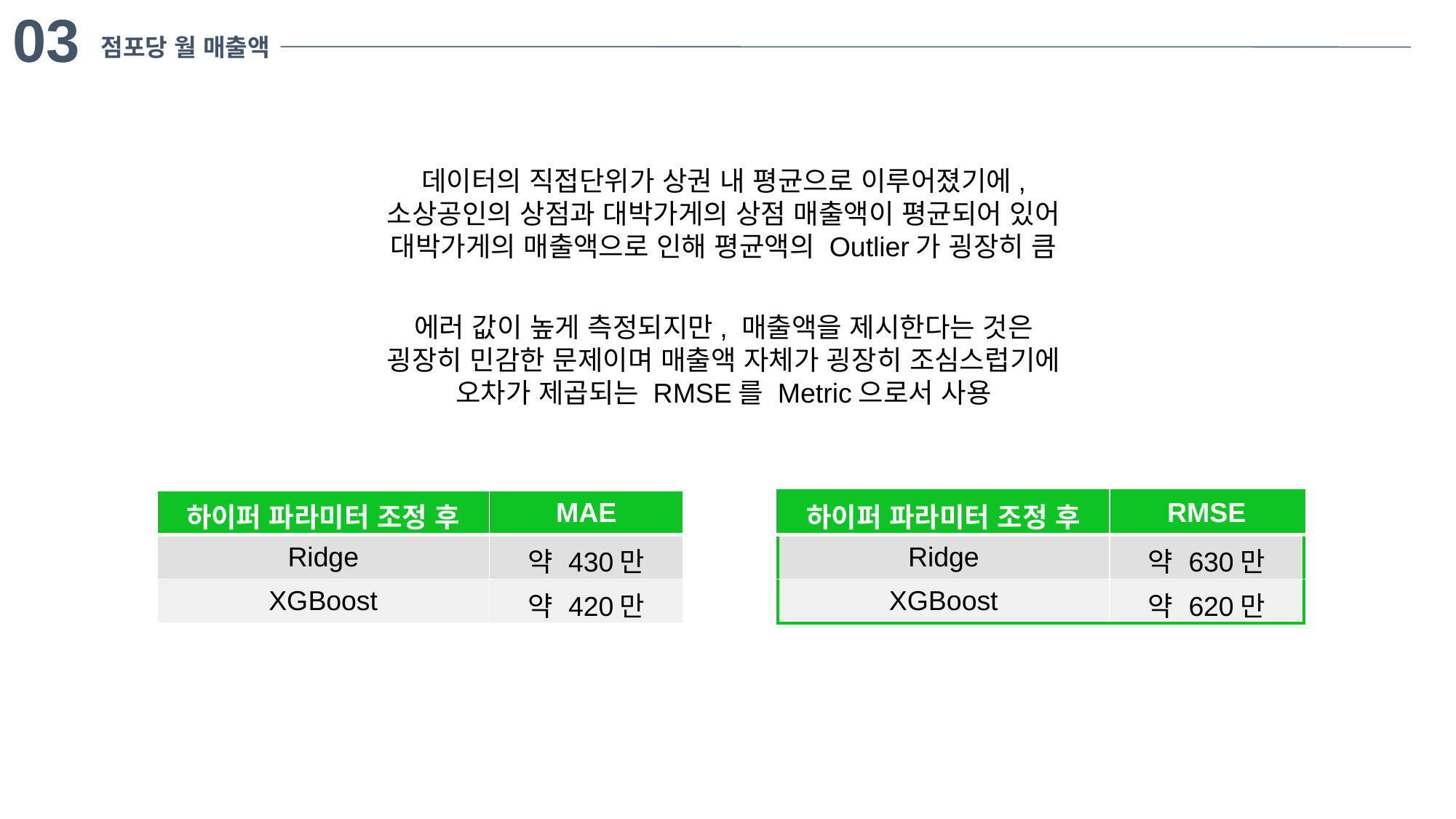

03
점포당 월 매출액
데이터의 직접단위가 상권 내 평균으로 이루어졌기에,
소상공인의 상점과 대박가게의 상점 매출액이 평균되어 있어
대박가게의 매출액으로 인해 평균액의 Outlier가 굉장히 큼
에러 값이 높게 측정되지만, 매출액을 제시한다는 것은
굉장히 민감한 문제이며 매출액 자체가 굉장히 조심스럽기에
오차가 제곱되는 RMSE를 Metric으로서 사용
| 하이퍼 파라미터 조정 후 | MAE |
| --- | --- |
| Ridge | 약 430만 |
| XGBoost | 약 420만 |
| 하이퍼 파라미터 조정 후 | RMSE |
| --- | --- |
| Ridge | 약 630만 |
| XGBoost | 약 620만 |